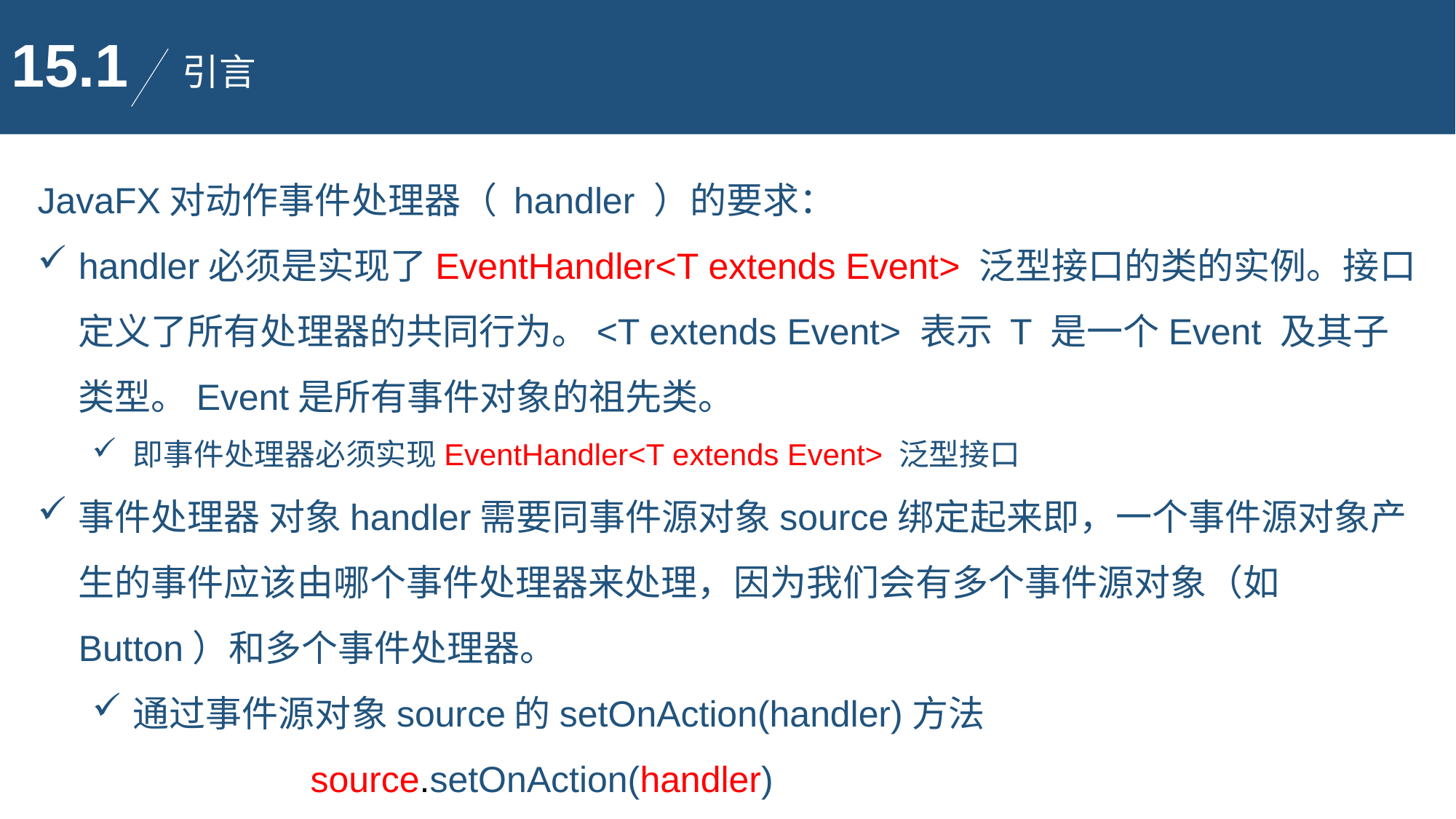

15.1
引言
JavaFX对动作事件处理器（ handler ）的要求：
handler必须是实现了EventHandler<T extends Event> 泛型接口的类的实例。接口定义了所有处理器的共同行为。<T extends Event> 表示 T 是一个Event 及其子类型。Event是所有事件对象的祖先类。
即事件处理器必须实现EventHandler<T extends Event> 泛型接口
事件处理器 对象handler需要同事件源对象source绑定起来即，一个事件源对象产生的事件应该由哪个事件处理器来处理，因为我们会有多个事件源对象（如Button）和多个事件处理器。
通过事件源对象source的setOnAction(handler)方法
		source.setOnAction(handler)